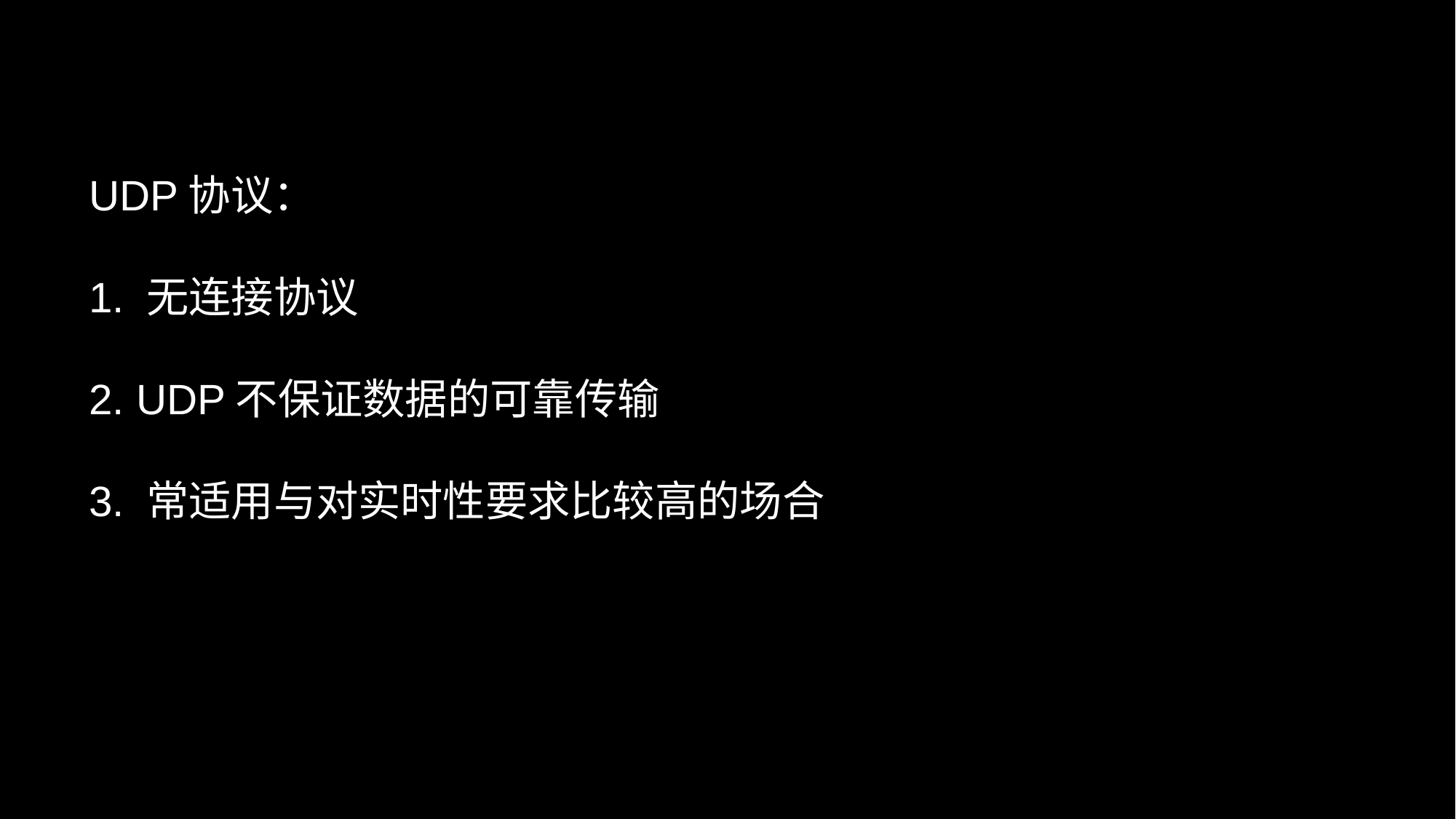

# UDP协议： 1. 无连接协议 2. UDP不保证数据的可靠传输 3. 常适用与对实时性要求比较高的场合